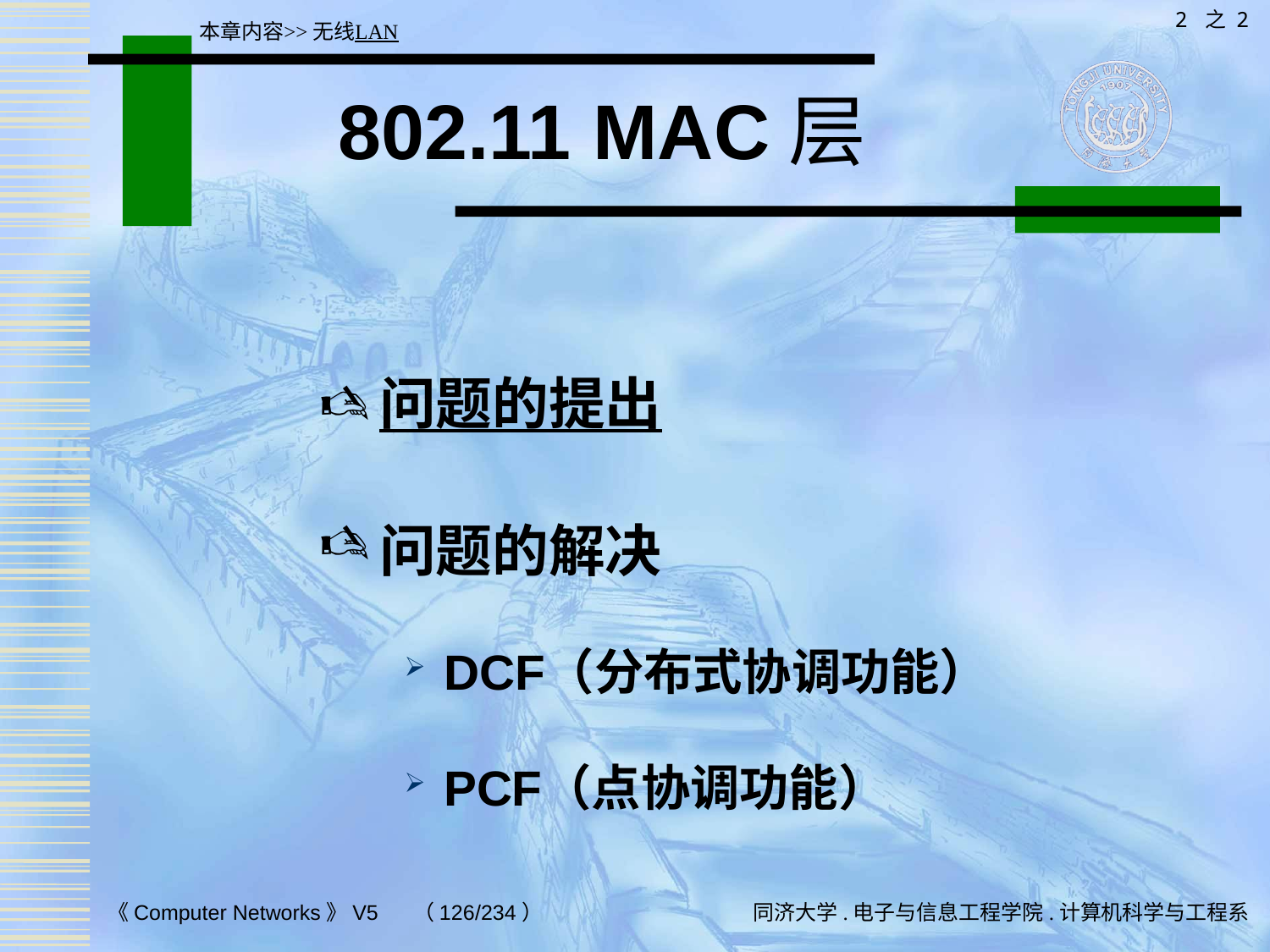

2 之 2
本章内容>>无线LAN
# 802.11 MAC层
问题的提出
问题的解决
DCF（分布式协调功能）
PCF（点协调功能）